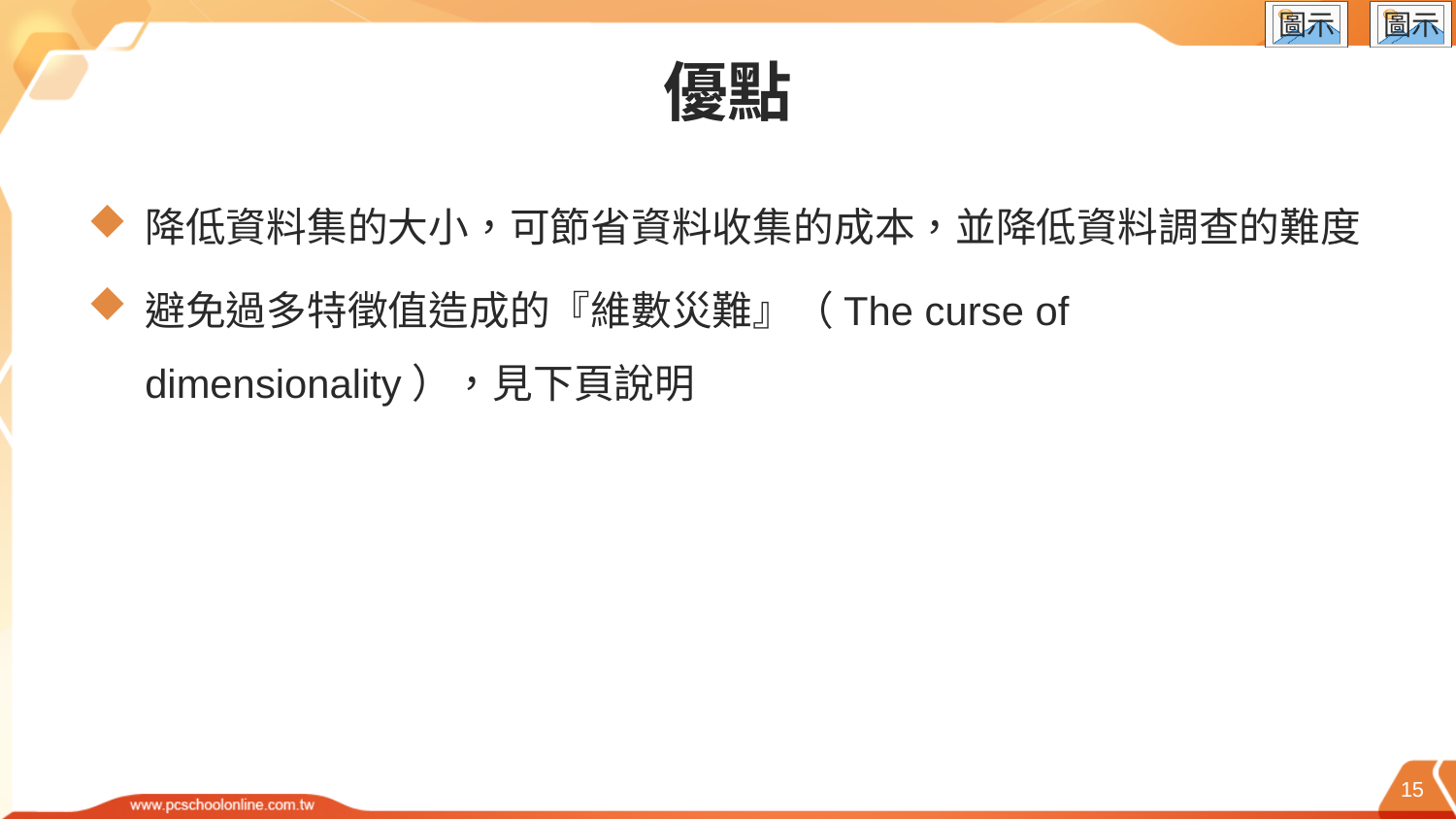

# 優點
降低資料集的大小，可節省資料收集的成本，並降低資料調查的難度
避免過多特徵值造成的『維數災難』（The curse of dimensionality），見下頁說明
15